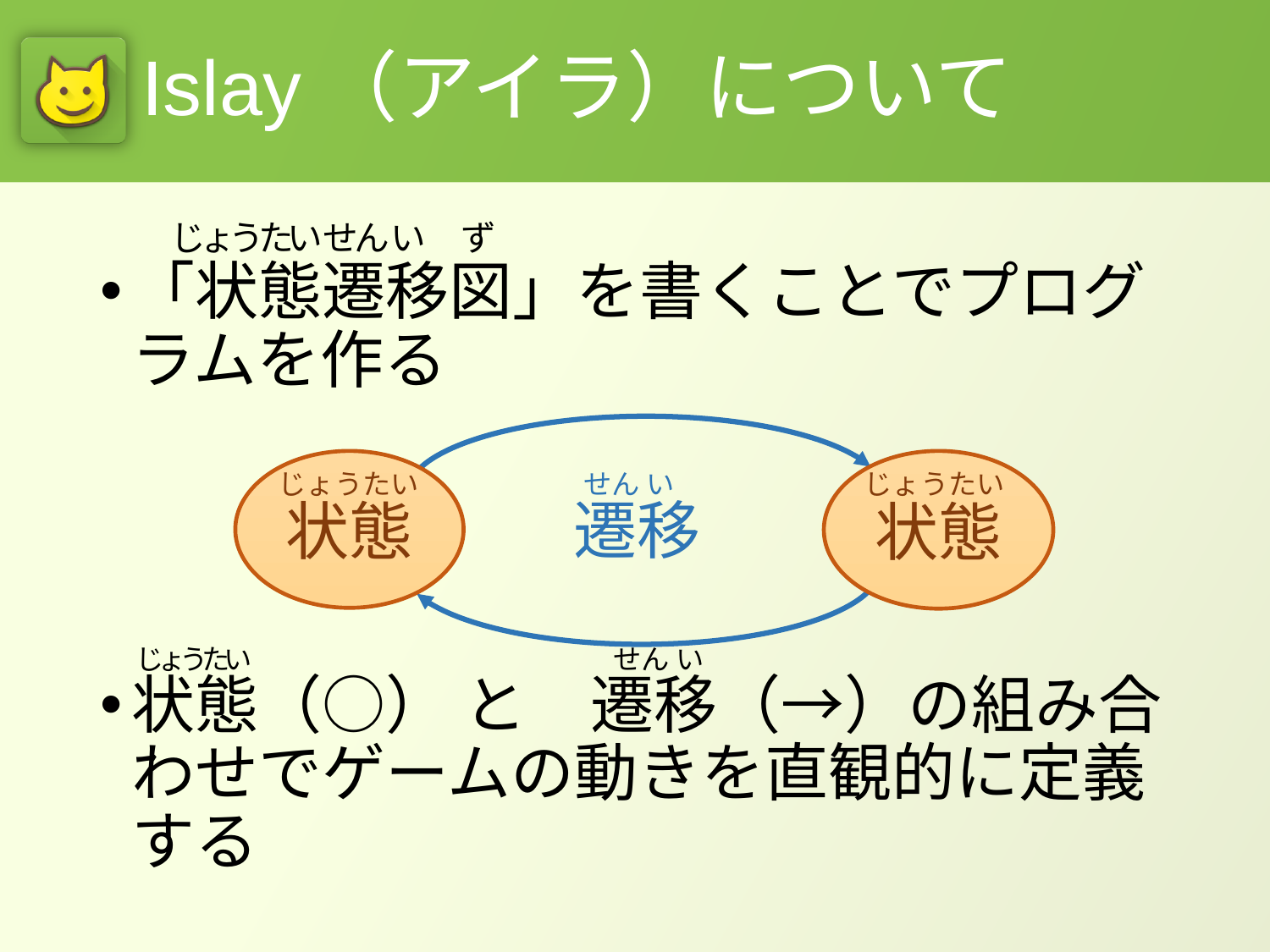

Islay（アイラ）について
じょうたい
ず
せん い
「状態遷移図」を書くことでプログラムを作る

状態（○） と　遷移（→）の組み合わせでゲームの動きを直観的に定義する

状態
状態
じょうたい
せん い
じょうたい
遷移

じょうたい
せん い